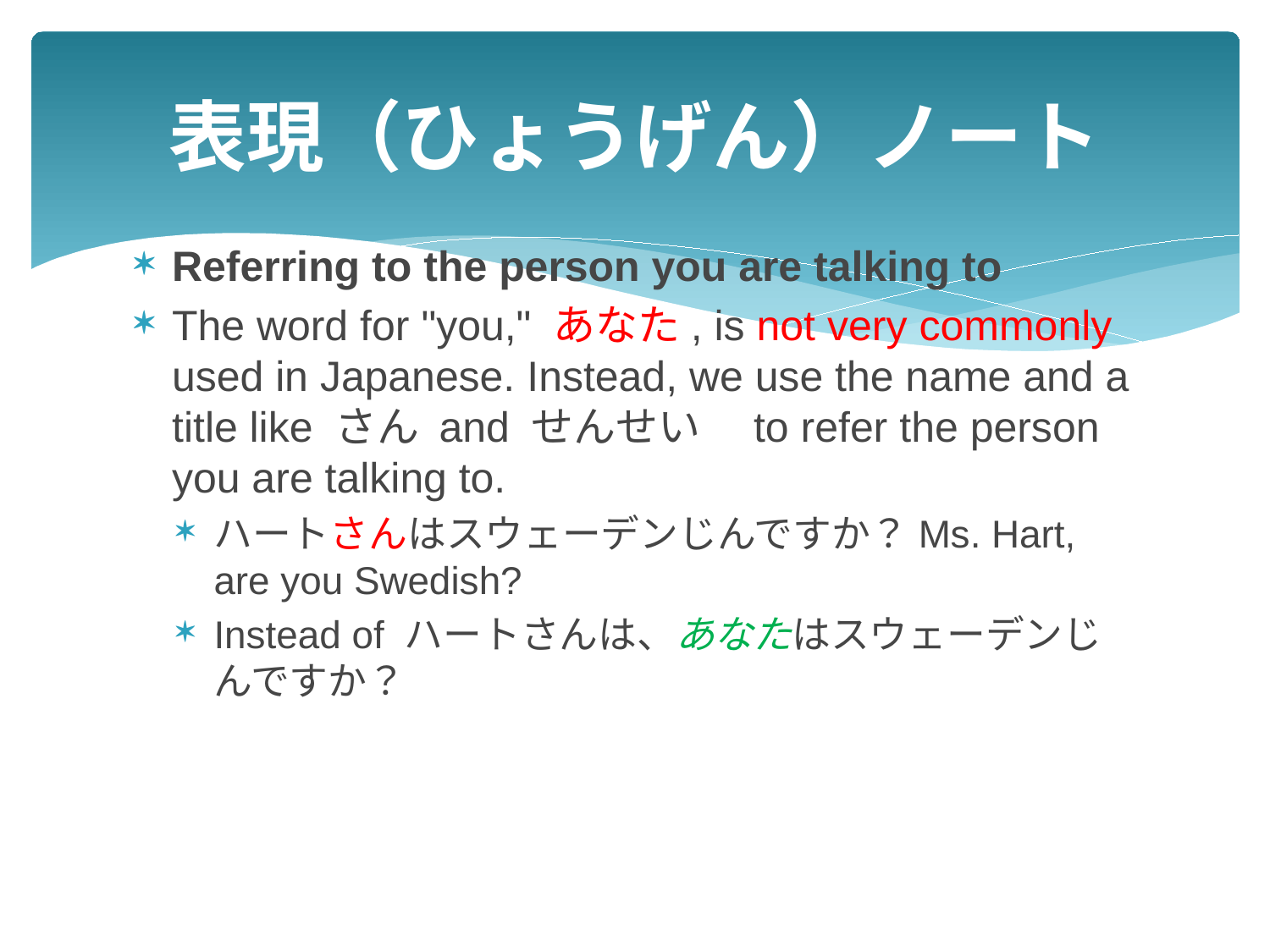

# 表現（ひょうげん）ノート
Referring to the person you are talking to
The word for "you," あなた, is not very commonly used in Japanese. Instead, we use the name and a title like さん and せんせい　to refer the person you are talking to.
ハートさんはスウェーデンじんですか？Ms. Hart, are you Swedish?
Instead of ハートさんは、あなたはスウェーデンじんですか？